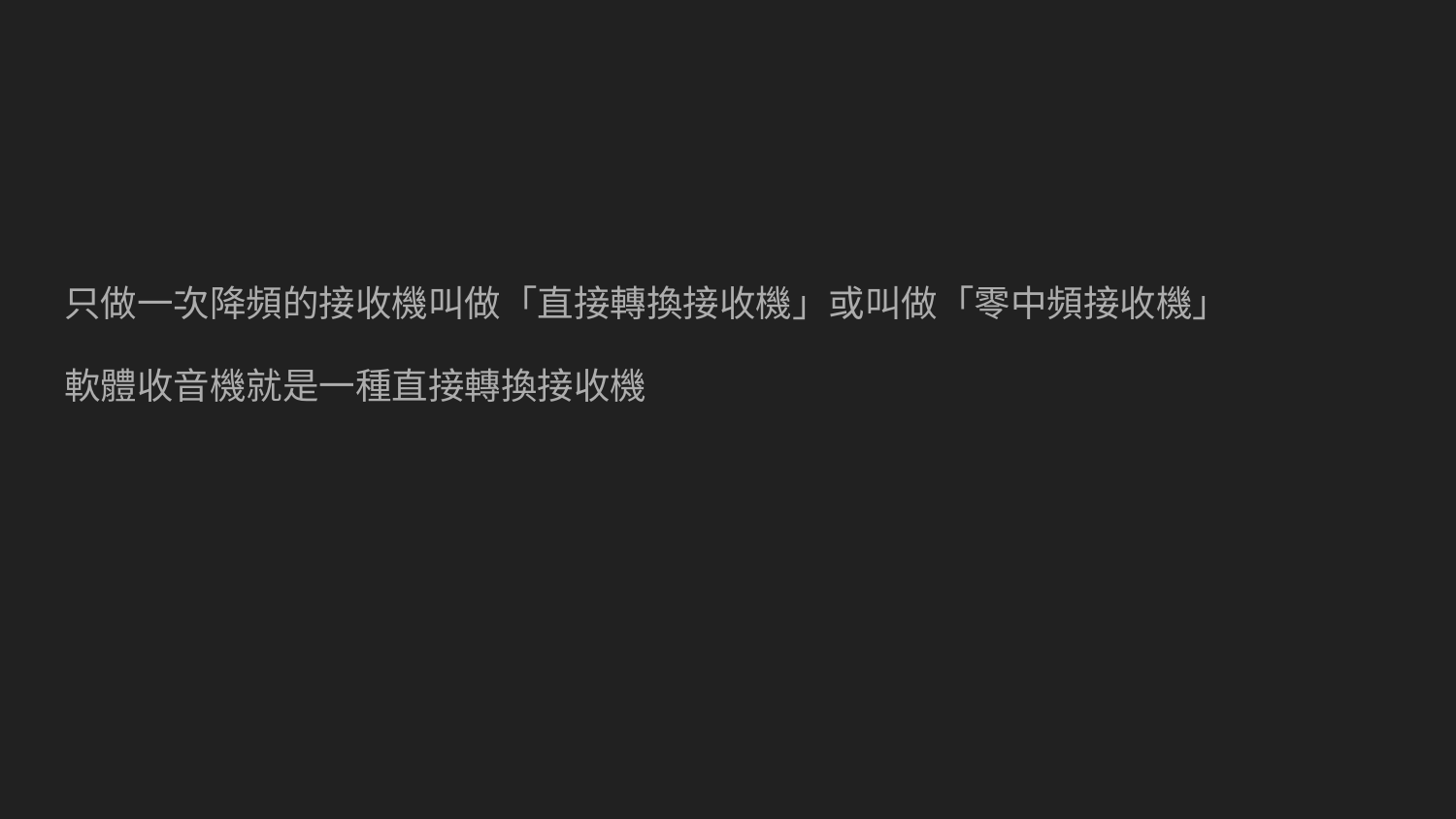

#

只做一次降頻的接收機叫做「直接轉換接收機」或叫做「零中頻接收機」
軟體收音機就是一種直接轉換接收機